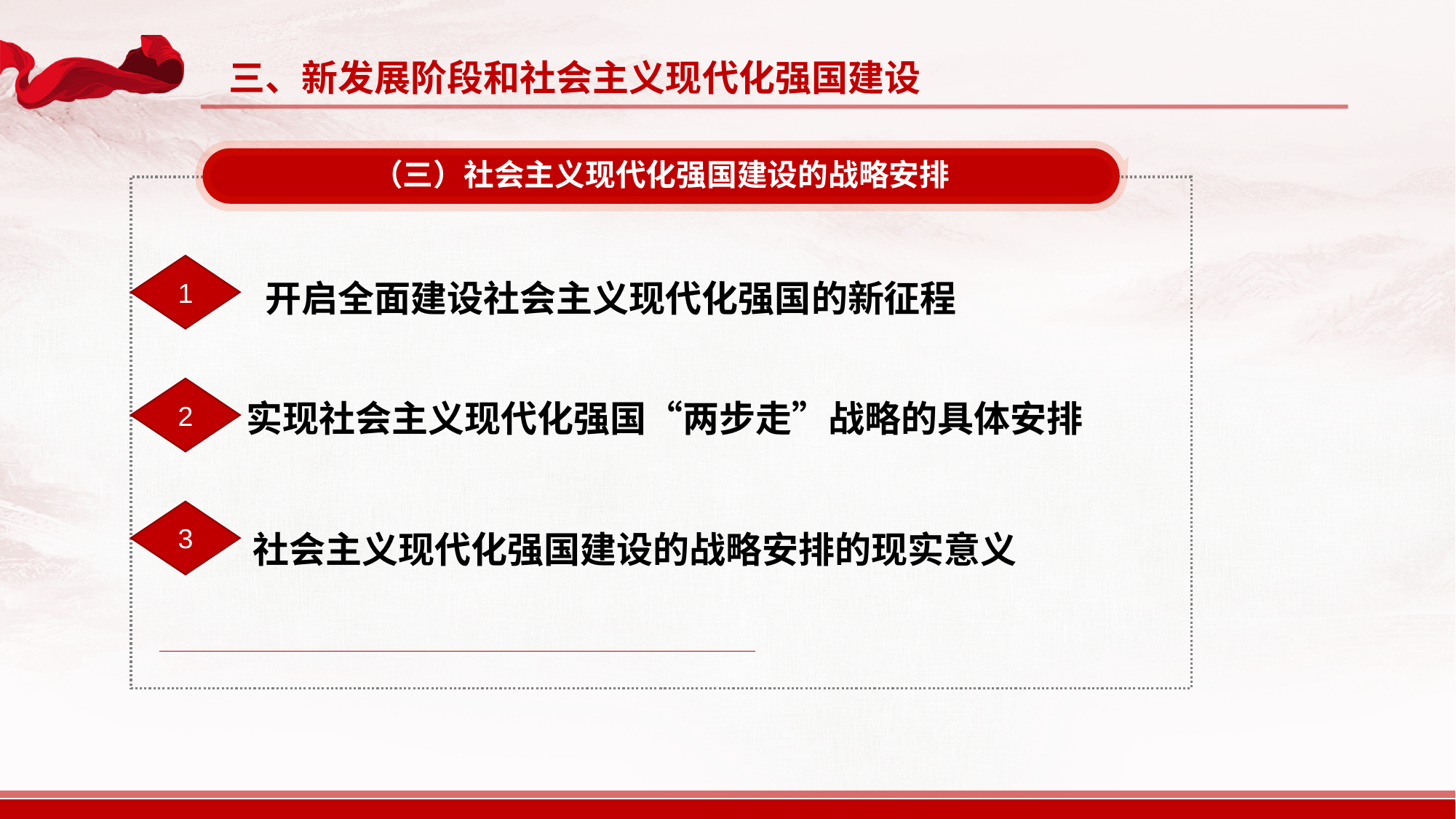

三、新发展阶段和社会主义现代化强国建设
（三）社会主义现代化强国建设的战略安排

       开启全面建设社会主义现代化强国的新征程

    实现社会主义现代化强国“两步走”战略的具体安排

    社会主义现代化强国建设的战略安排的现实意义

1
2
3